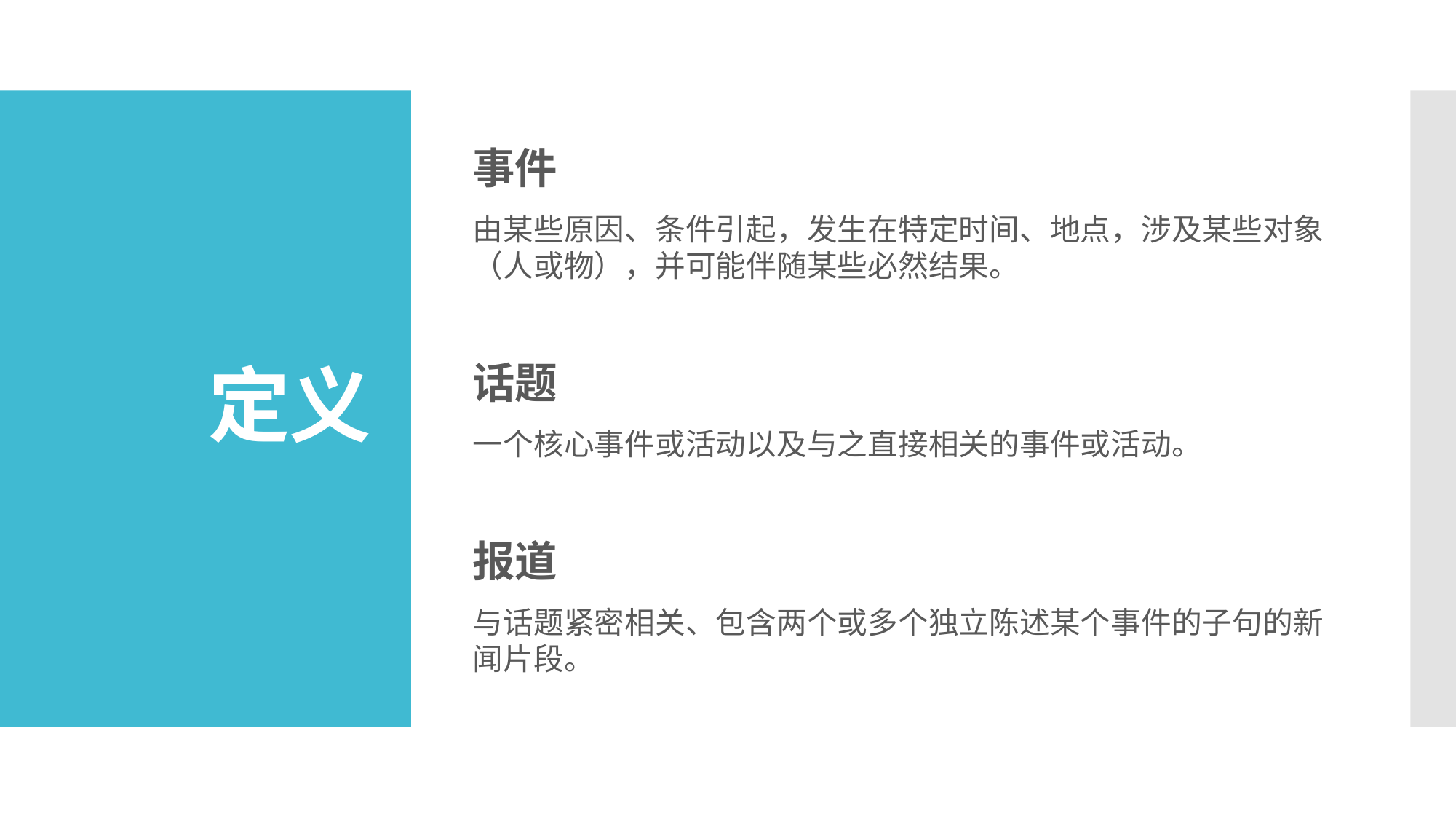

事件
由某些原因、条件引起，发生在特定时间、地点，涉及某些对象（人或物），并可能伴随某些必然结果。

话题
一个核心事件或活动以及与之直接相关的事件或活动。

报道
与话题紧密相关、包含两个或多个独立陈述某个事件的子句的新闻片段。
# 定义